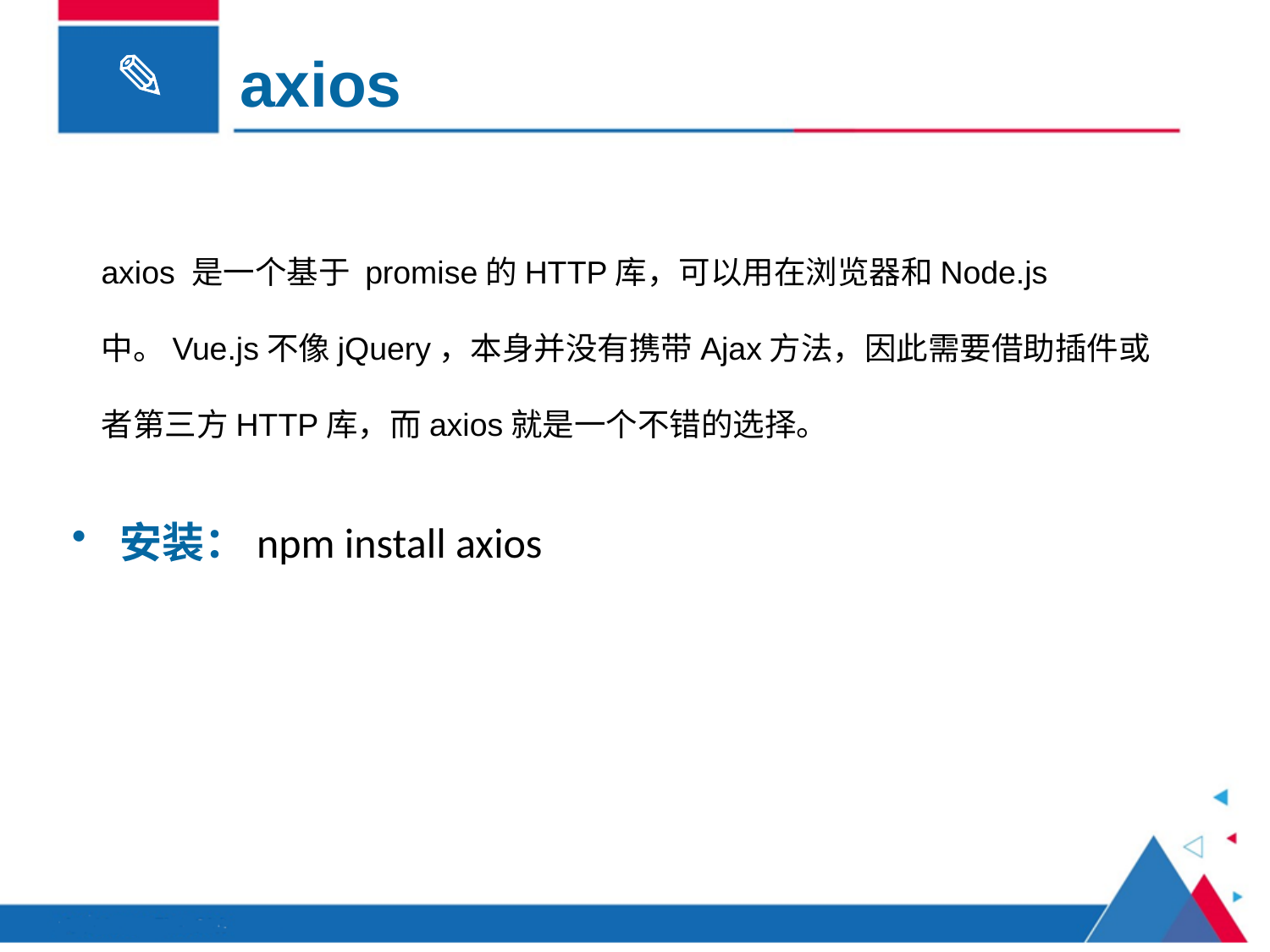

axios
axios 是一个基于 promise的HTTP库，可以用在浏览器和Node.js中。Vue.js不像jQuery，本身并没有携带Ajax方法，因此需要借助插件或者第三方HTTP库，而axios就是一个不错的选择。
安装：npm install axios